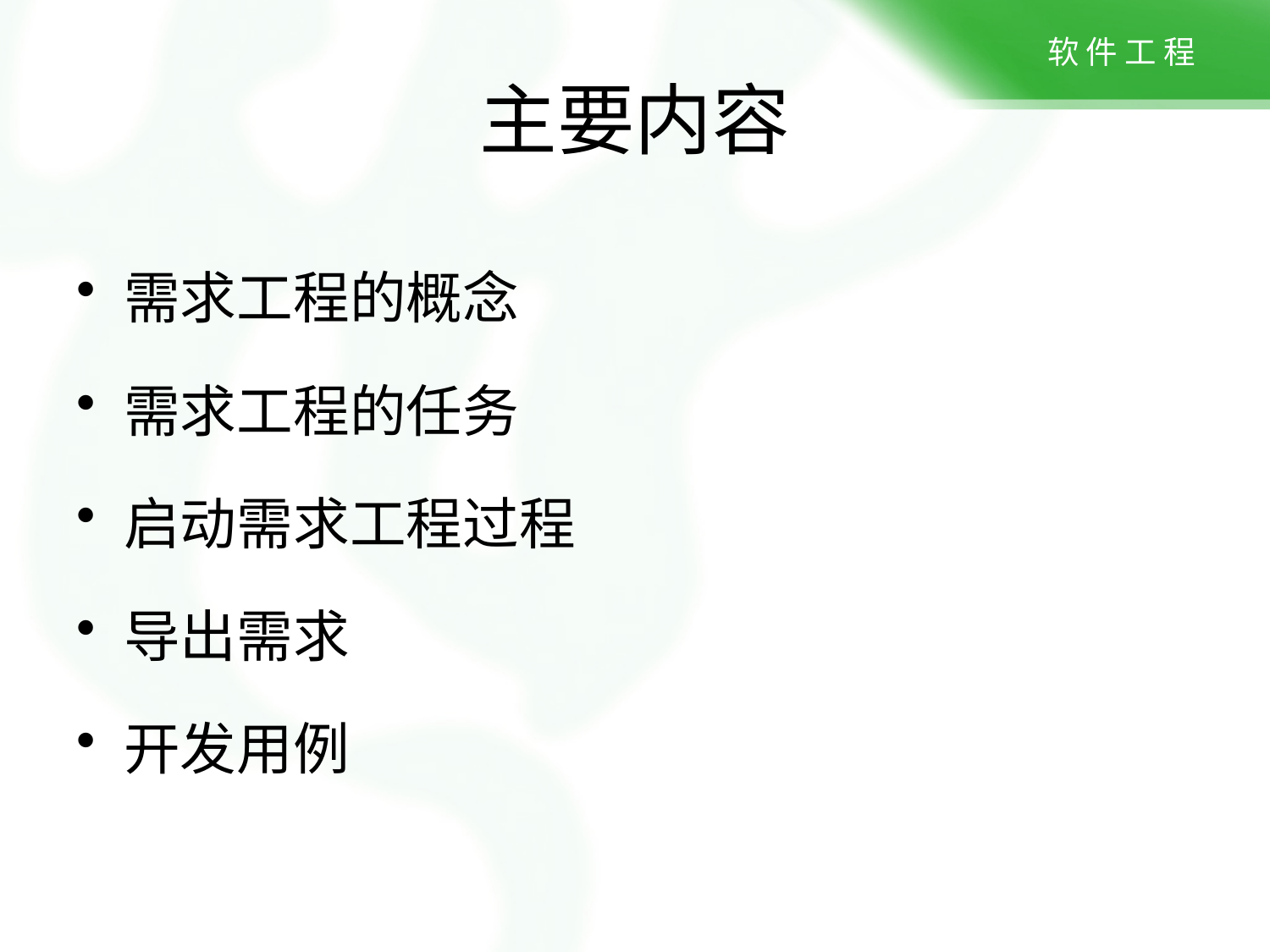

# 主要内容
需求工程的概念
需求工程的任务
启动需求工程过程
导出需求
开发用例